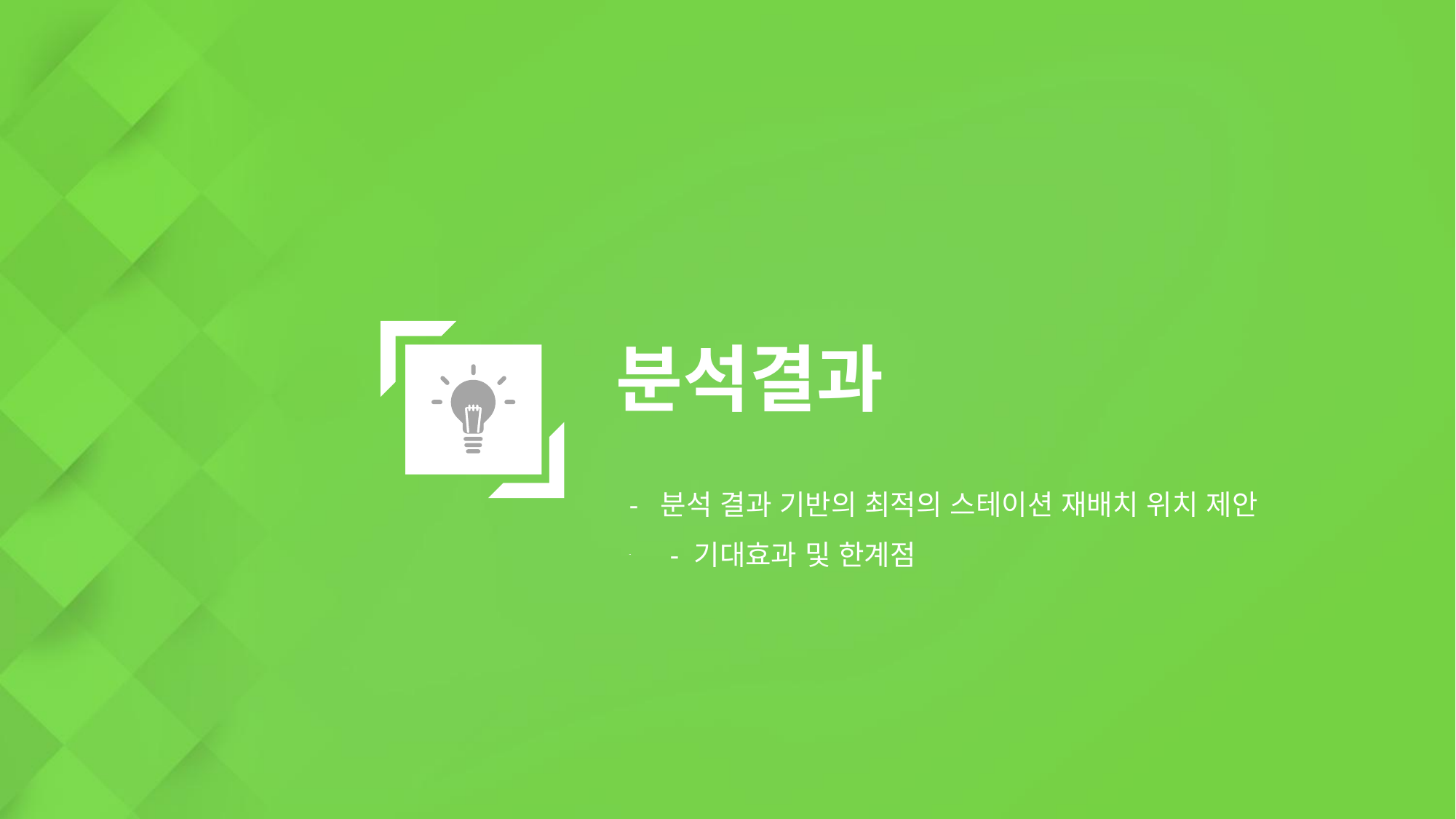

분석결과

-  분석 결과 기반의 최적의 스테이션 재배치 위치 제안
- 기대효과 및 한계점